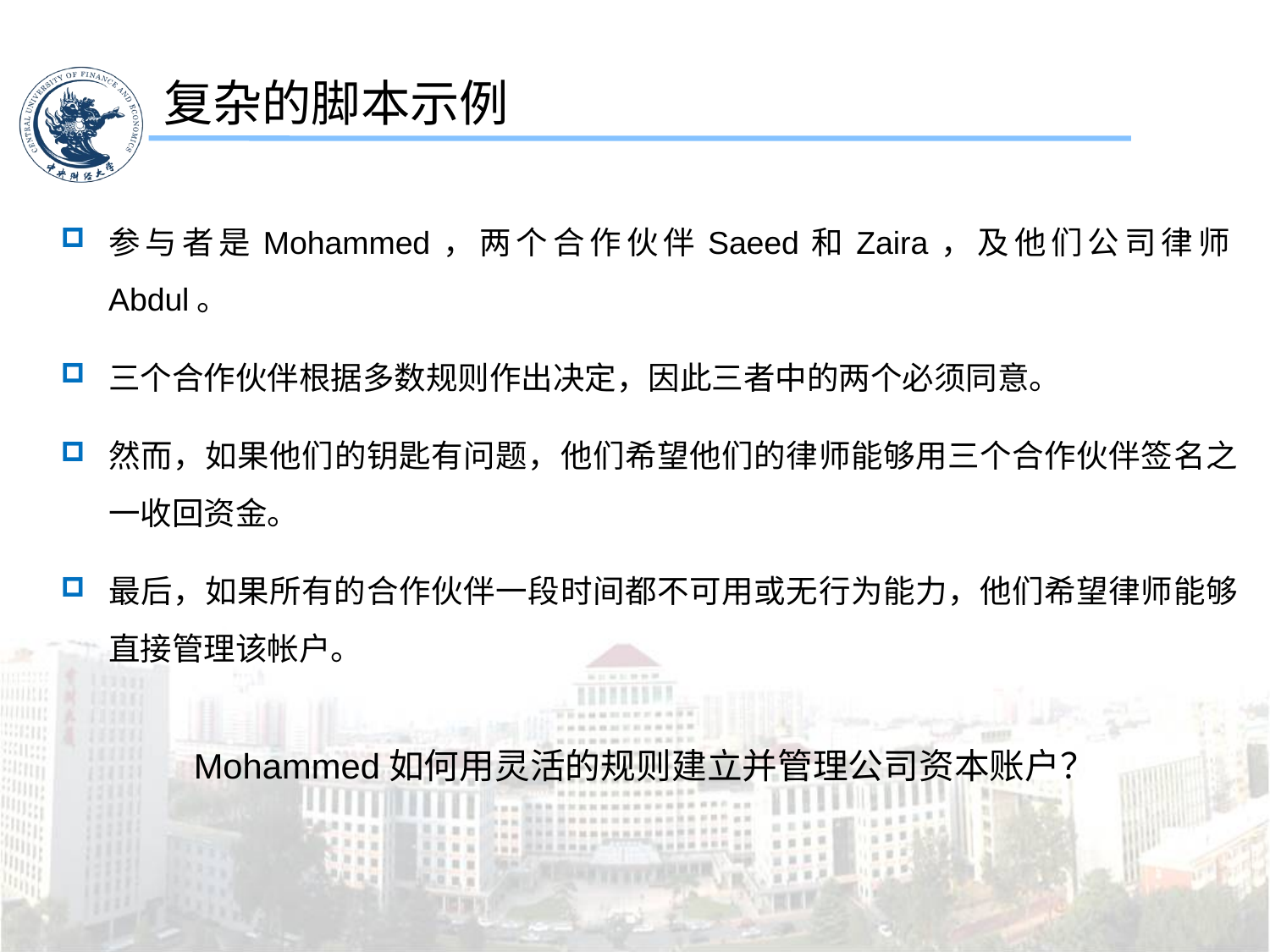

复杂的脚本示例
参与者是Mohammed，两个合作伙伴Saeed和Zaira，及他们公司律师Abdul。
三个合作伙伴根据多数规则作出决定，因此三者中的两个必须同意。
然而，如果他们的钥匙有问题，他们希望他们的律师能够用三个合作伙伴签名之一收回资金。
最后，如果所有的合作伙伴一段时间都不可用或无行为能力，他们希望律师能够直接管理该帐户。
Mohammed如何用灵活的规则建立并管理公司资本账户？